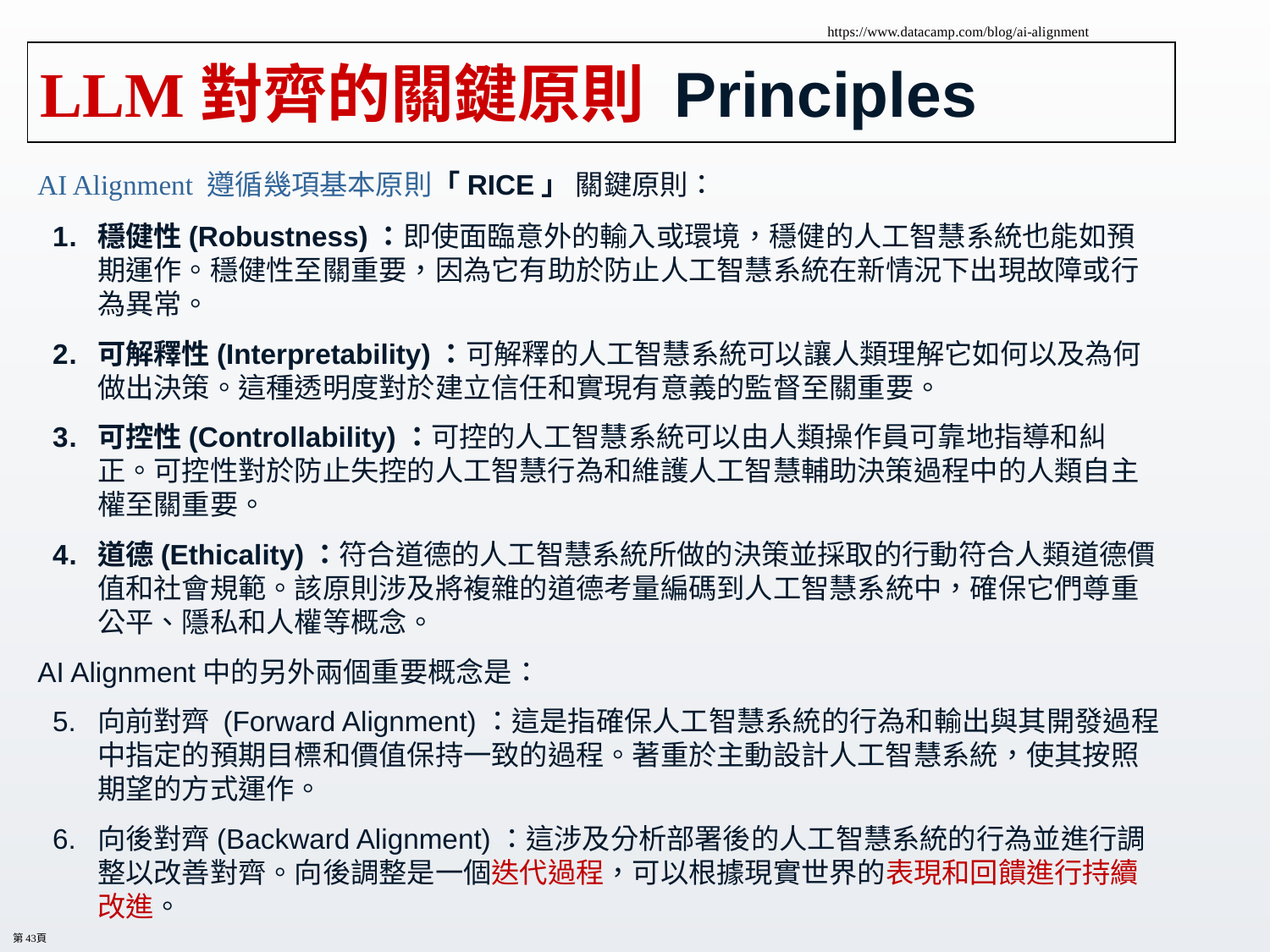

https://www.datacamp.com/blog/ai-alignment
# LLM對齊的關鍵原則 Principles
AI Alignment 遵循幾項基本原則「RICE」 關鍵原則：
穩健性(Robustness)：即使面臨意外的輸入或環境，穩健的人工智慧系統也能如預期運作。穩健性至關重要，因為它有助於防止人工智慧系統在新情況下出現故障或行為異常。
可解釋性(Interpretability)：可解釋的人工智慧系統可以讓人類理解它如何以及為何做出決策。這種透明度對於建立信任和實現有意義的監督至關重要。
可控性(Controllability)：可控的人工智慧系統可以由人類操作員可靠地指導和糾正。可控性對於防止失控的人工智慧行為和維護人工智慧輔助決策過程中的人類自主權至關重要。
道德(Ethicality)：符合道德的人工智慧系統所做的決策並採取的行動符合人類道德價值和社會規範。該原則涉及將複雜的道德考量編碼到人工智慧系統中，確保它們尊重公平、隱私和人權等概念。
AI Alignment中的另外兩個重要概念是：
向前對齊 (Forward Alignment)：這是指確保人工智慧系統的行為和輸出與其開發過程中指定的預期目標和價值保持一致的過程。著重於主動設計人工智慧系統，使其按照期望的方式運作。
向後對齊(Backward Alignment)：這涉及分析部署後的人工智慧系統的行為並進行調整以改善對齊。向後調整是一個迭代過程，可以根據現實世界的表現和回饋進行持續改進。